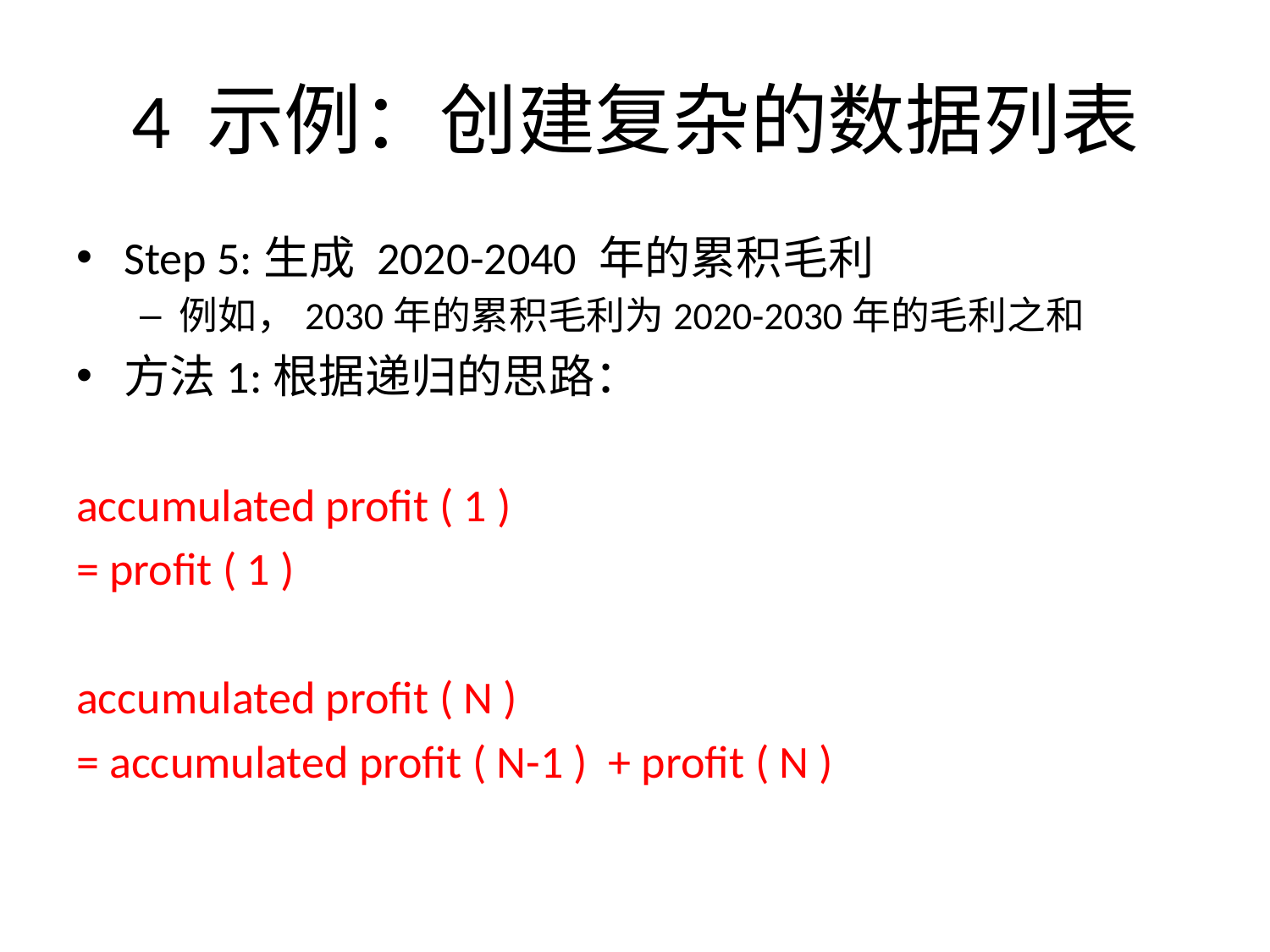

# 4 示例：创建复杂的数据列表
Step 5:生成 2020-2040 年的累积毛利
例如，2030年的累积毛利为2020-2030年的毛利之和
方法1:根据递归的思路：

accumulated profit ( 1 )
= profit ( 1 )

accumulated profit ( N )
= accumulated profit ( N-1 )  + profit ( N )